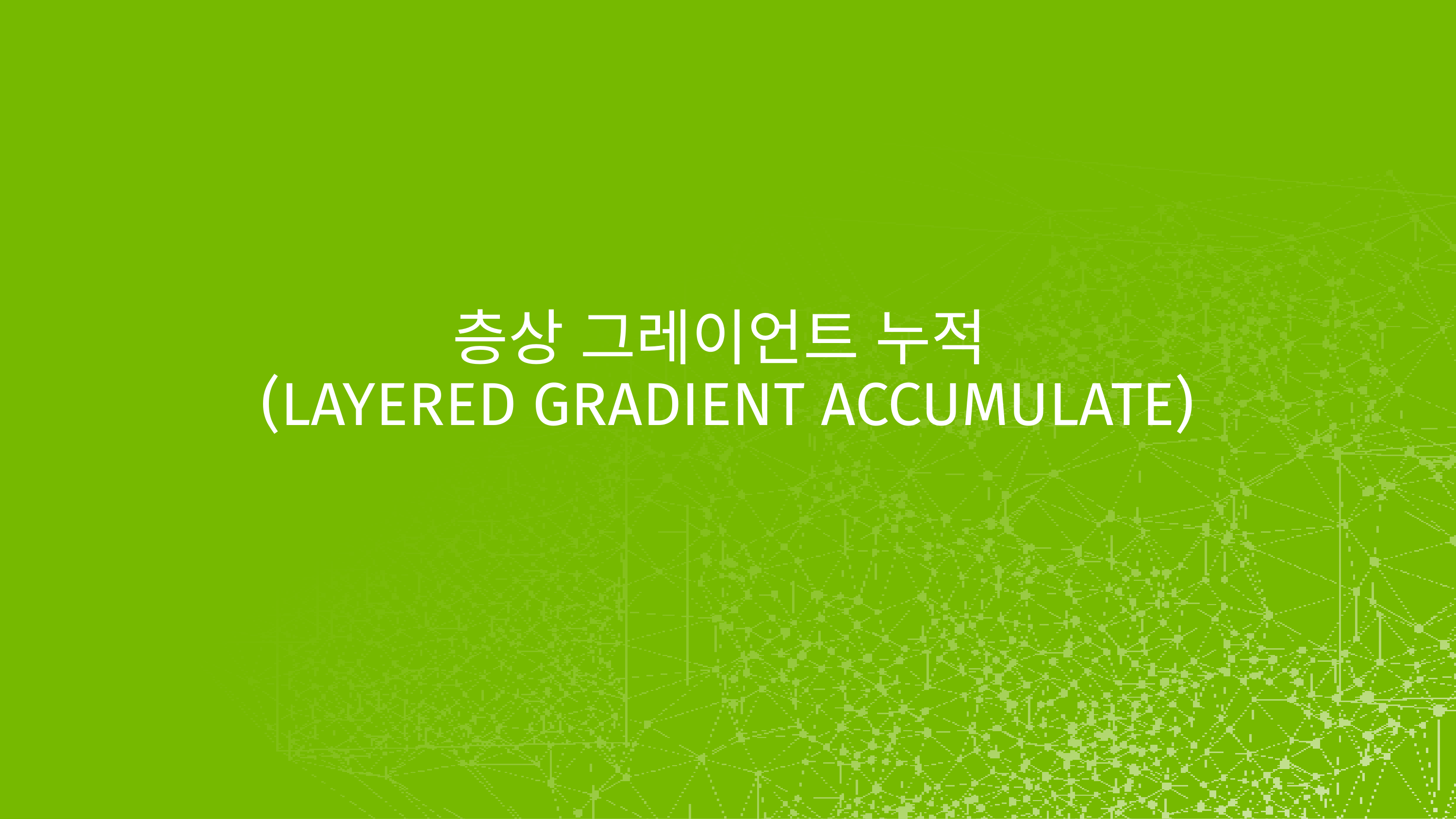

# 층상 그레이언트 누적 (LAYERED GRADIENT ACCUMULATE)